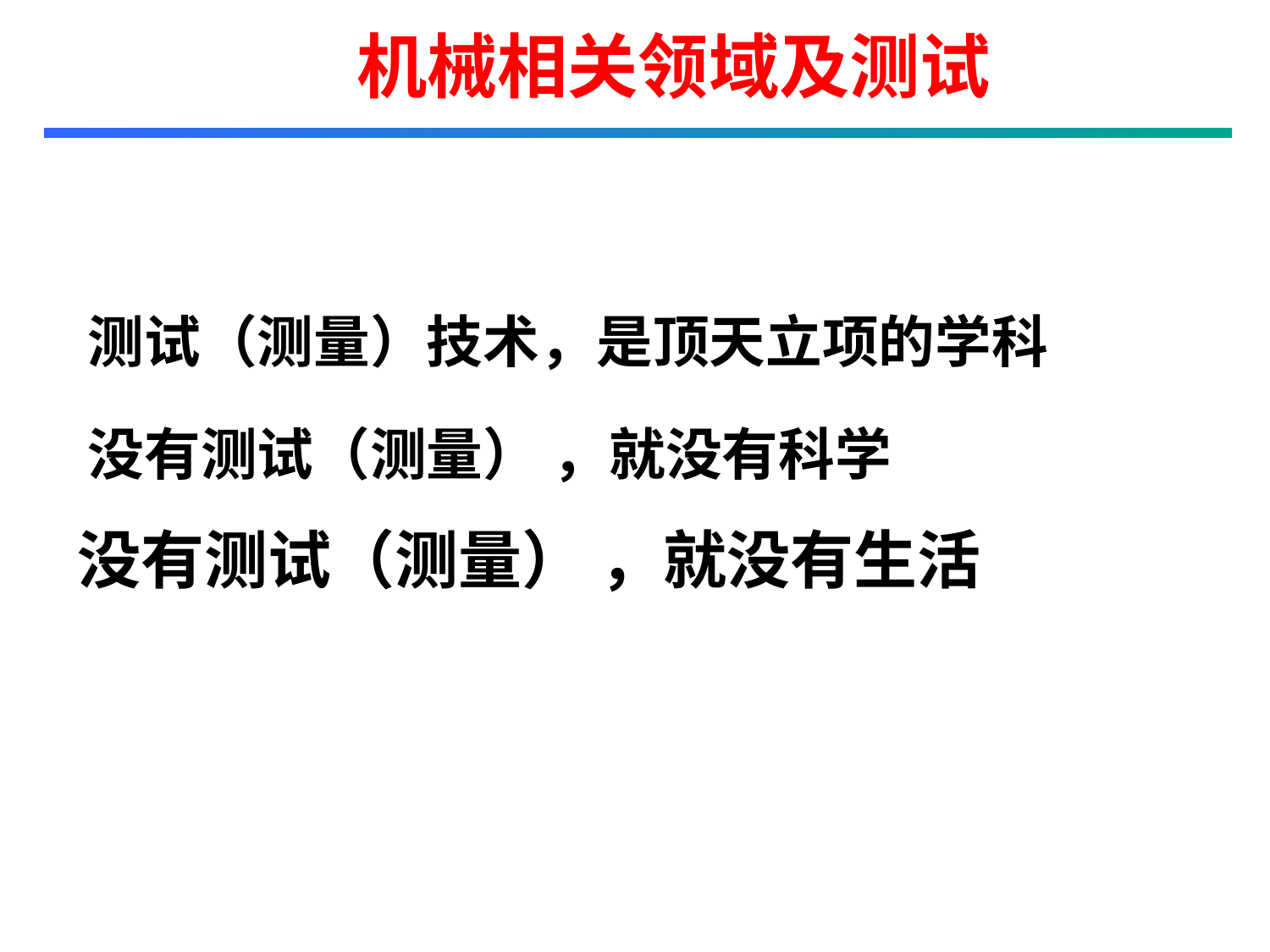

机械相关领域及测试

测试（测量）技术，是顶天立项的学科
没有测试（测量） ，就没有科学

没有测试（测量） ，就没有生活